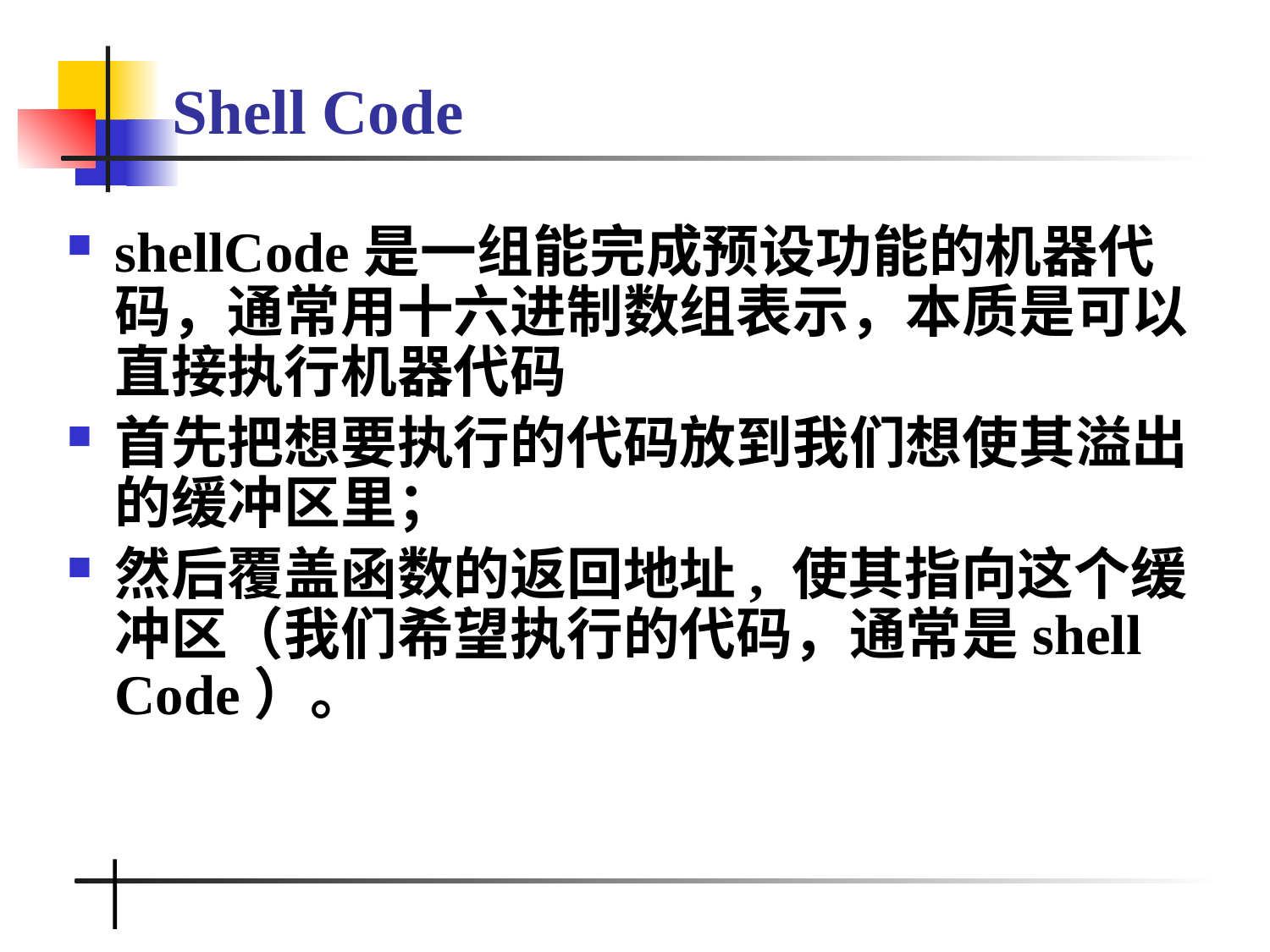

# Shell Code
shellCode是一组能完成预设功能的机器代码，通常用十六进制数组表示，本质是可以直接执行机器代码
首先把想要执行的代码放到我们想使其溢出的缓冲区里；
然后覆盖函数的返回地址, 使其指向这个缓冲区（我们希望执行的代码，通常是shell Code）。